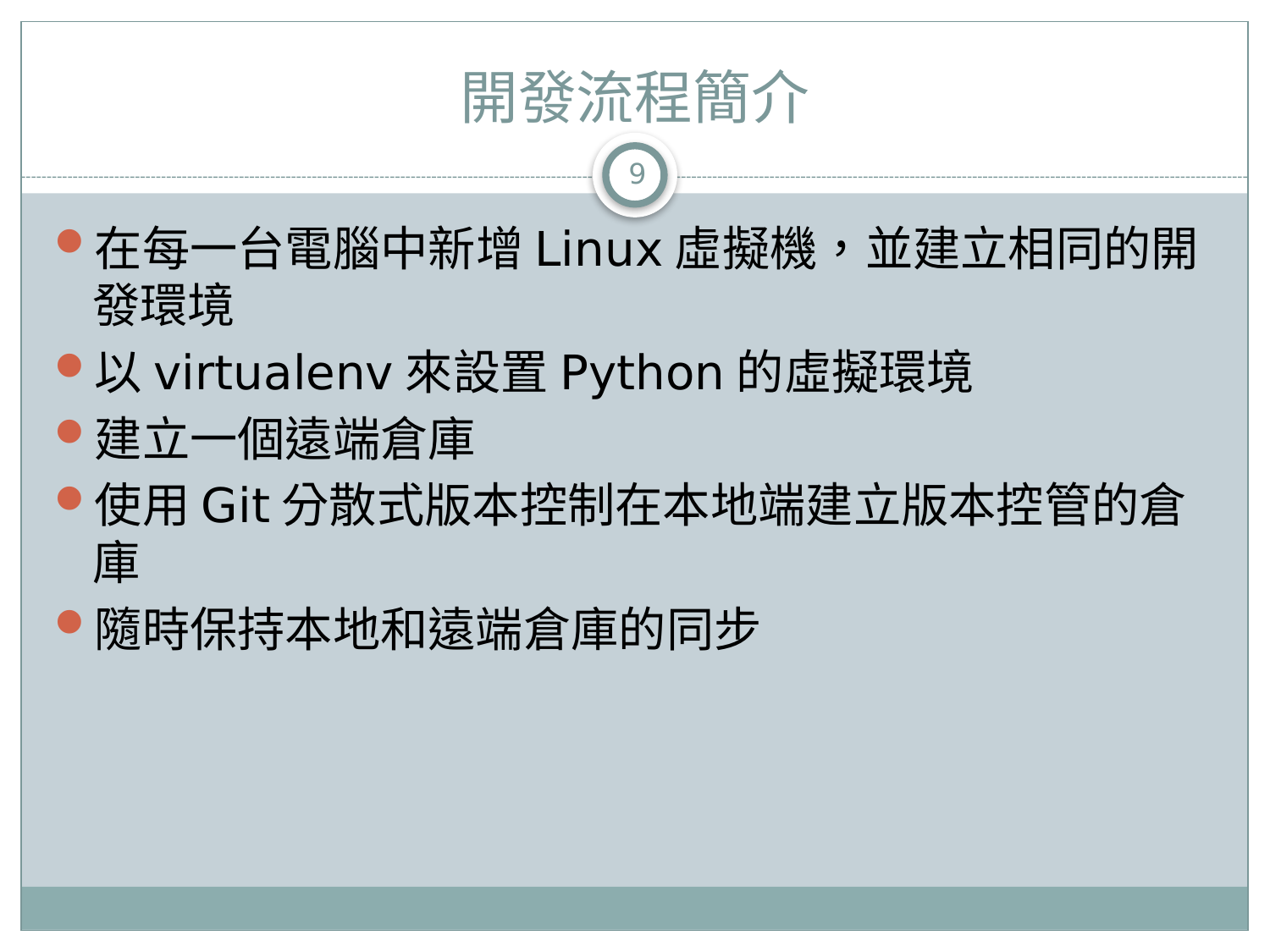

# 開發流程簡介
9
在每一台電腦中新增Linux虛擬機，並建立相同的開發環境
以virtualenv來設置Python的虛擬環境
建立一個遠端倉庫
使用Git分散式版本控制在本地端建立版本控管的倉庫
隨時保持本地和遠端倉庫的同步